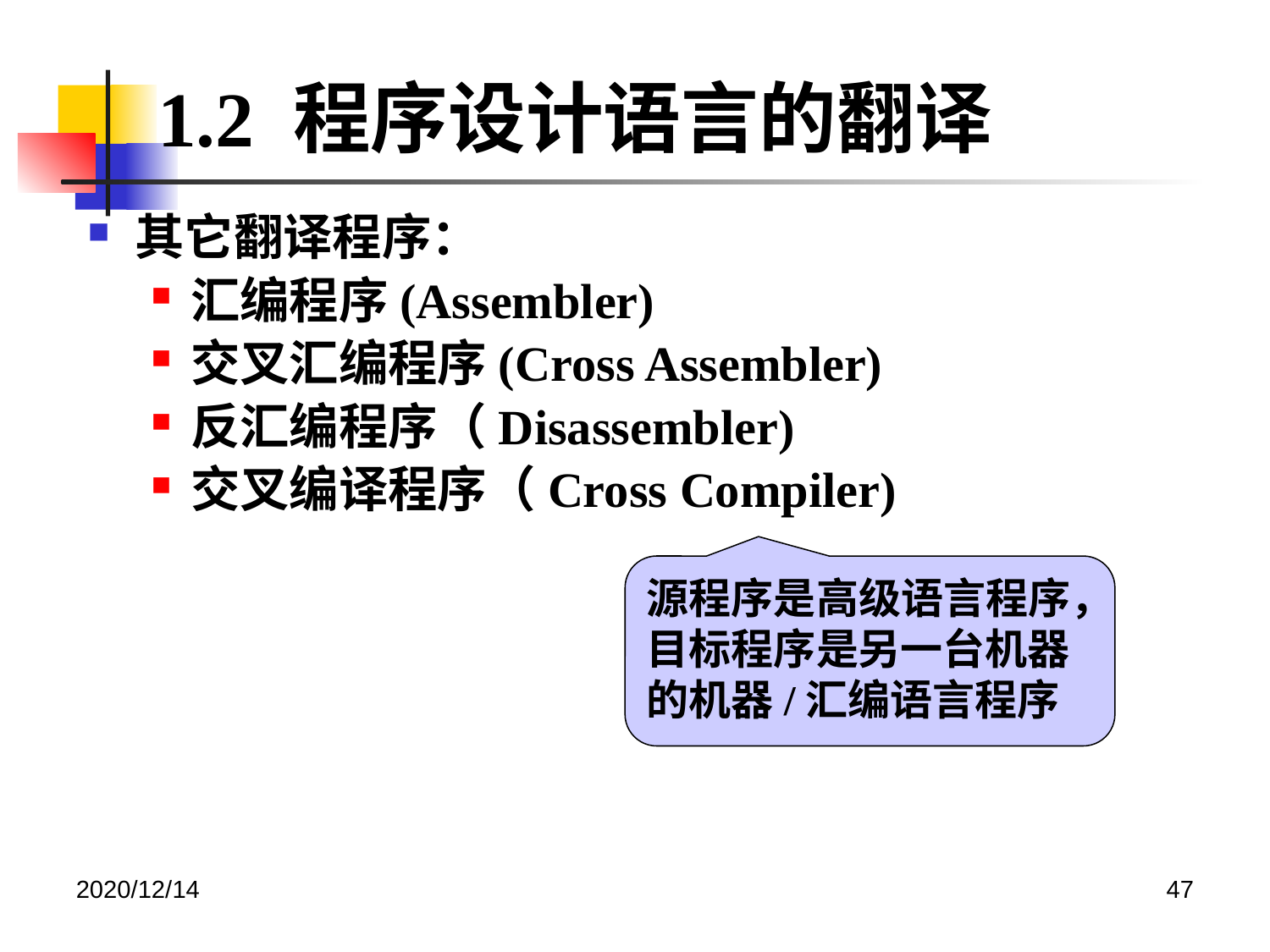

1.2 程序设计语言的翻译
其它翻译程序：
汇编程序(Assembler)
交叉汇编程序(Cross Assembler)
反汇编程序（Disassembler)
交叉编译程序（Cross Compiler)
源程序是高级语言程序，目标程序是另一台机器的机器/汇编语言程序
2020/12/14
47